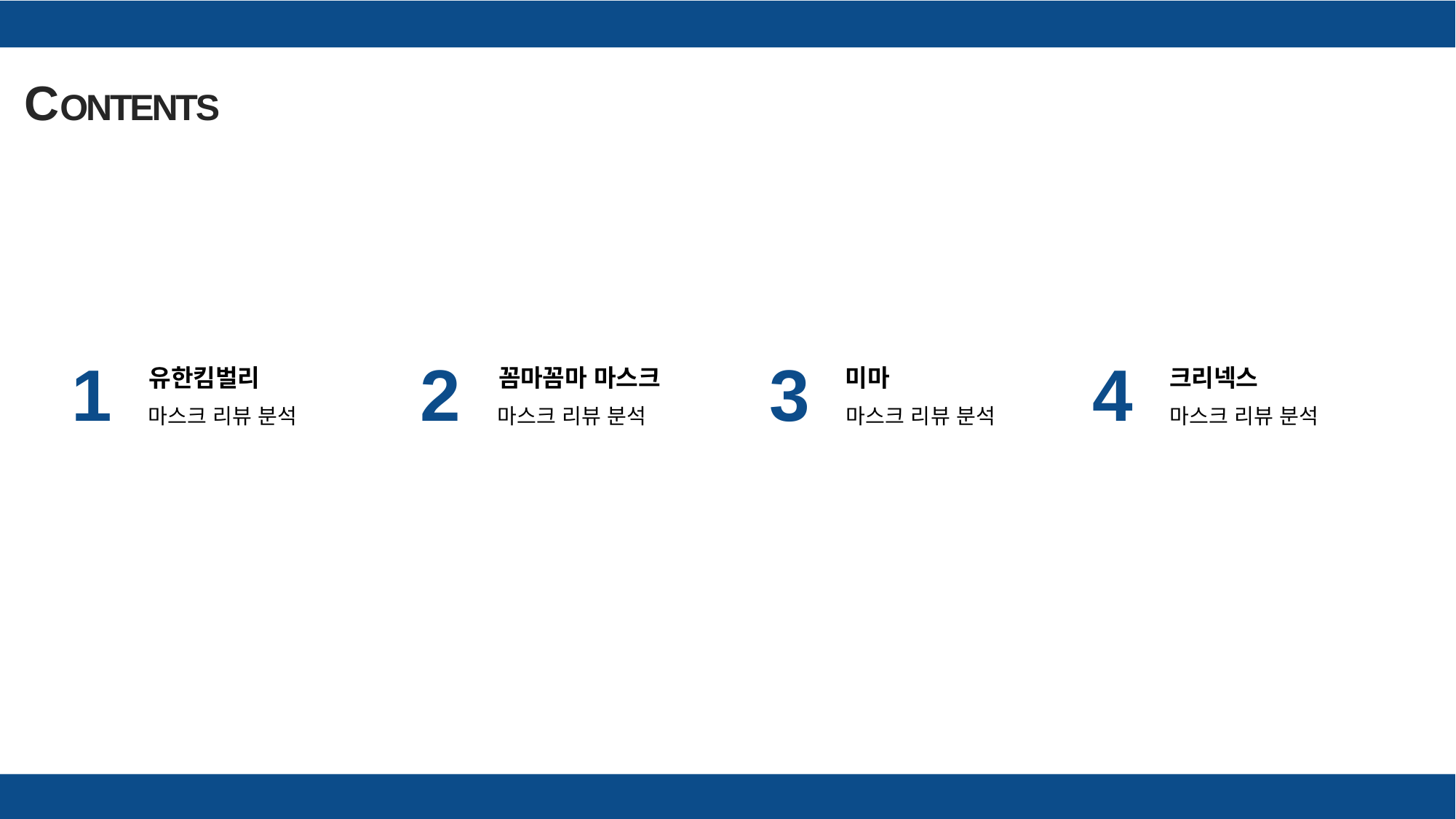

CONTENTS
4
크리넥스
마스크 리뷰 분석
2
꼼마꼼마 마스크
마스크 리뷰 분석
3
미마
마스크 리뷰 분석
1
유한킴벌리
마스크 리뷰 분석